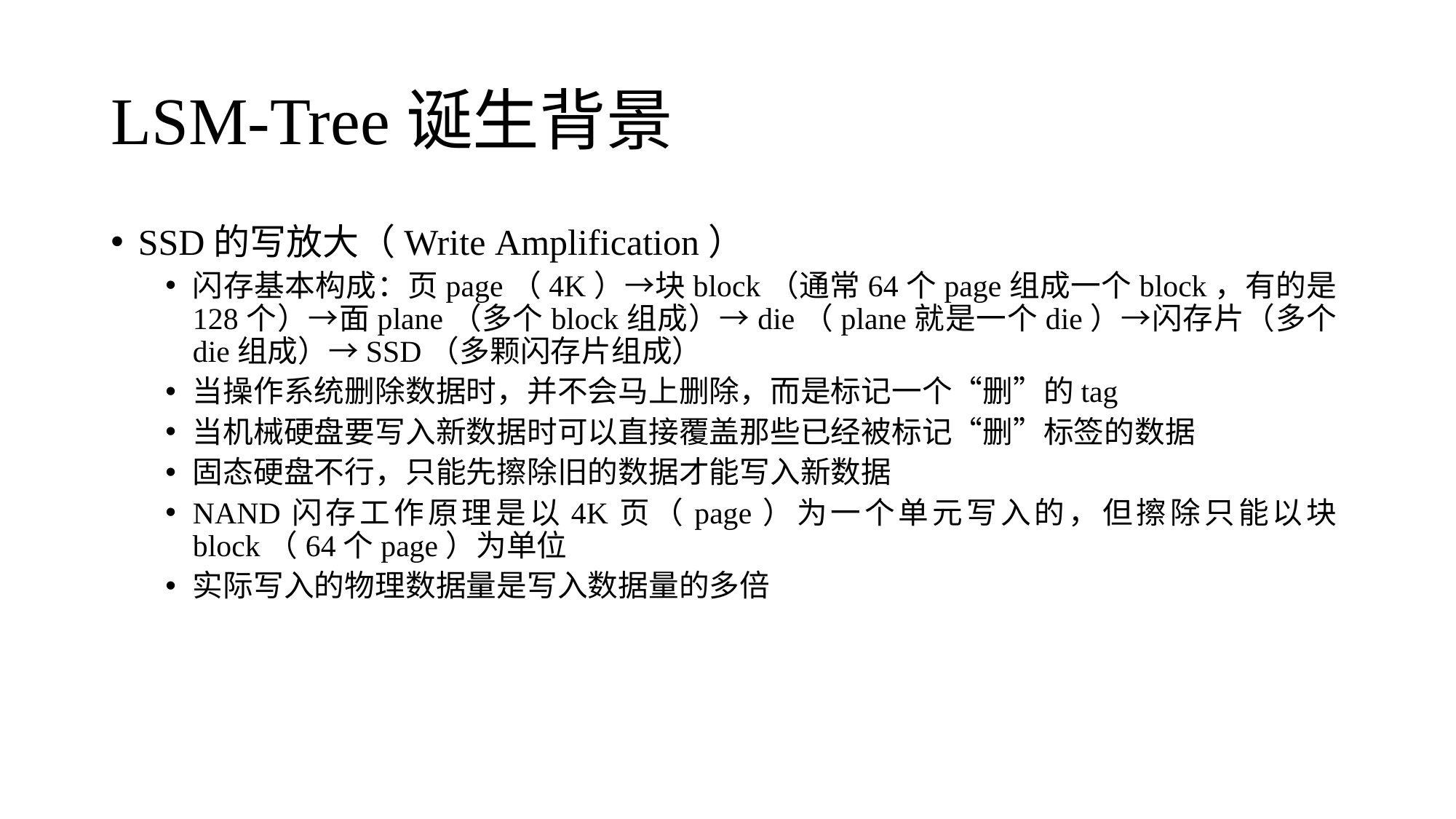

# LSM-Tree诞生背景
SSD的写放大（Write Amplification）
闪存基本构成：页page（4K）→块block（通常64个page组成一个block，有的是128个）→面plane（多个block组成）→die（plane就是一个die）→闪存片（多个die组成）→SSD（多颗闪存片组成）
当操作系统删除数据时，并不会马上删除，而是标记一个“删”的tag
当机械硬盘要写入新数据时可以直接覆盖那些已经被标记“删”标签的数据
固态硬盘不行，只能先擦除旧的数据才能写入新数据
NAND闪存工作原理是以4K页（page）为一个单元写入的，但擦除只能以块block（64个page）为单位
实际写入的物理数据量是写入数据量的多倍